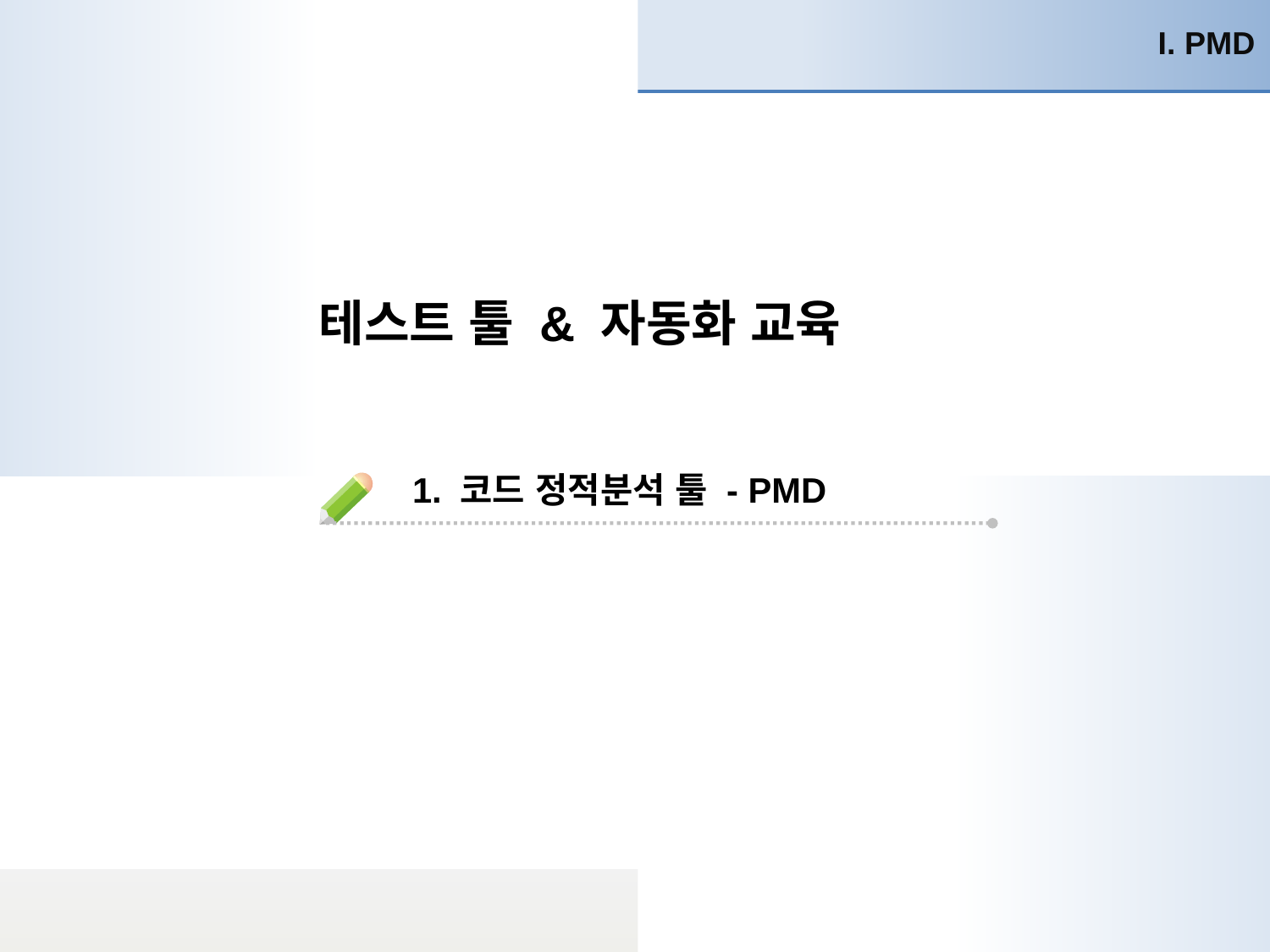

I. PMD
테스트 툴 & 자동화 교육
1. 코드 정적분석 툴 - PMD